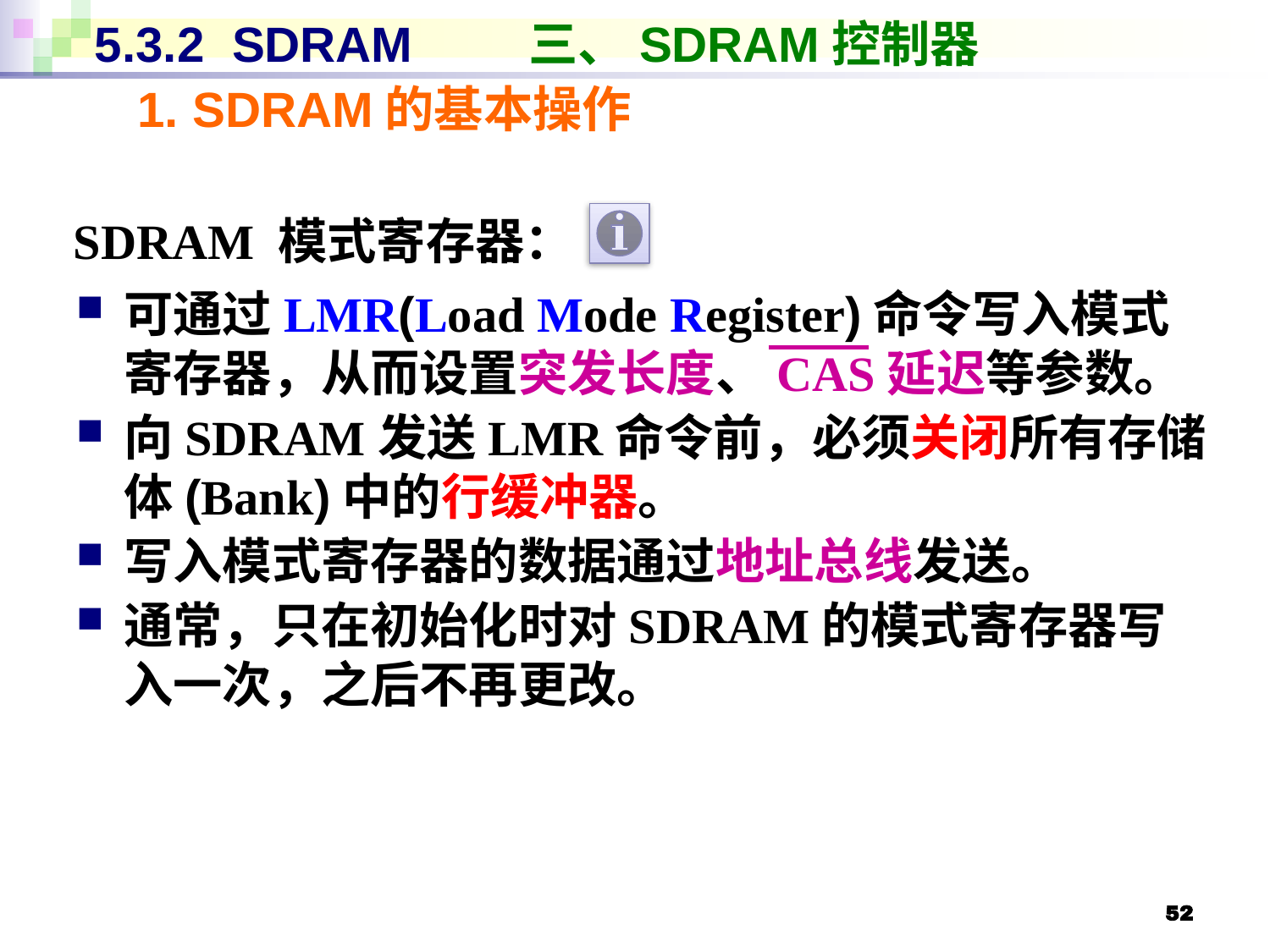

# 5.3.2  SDRAM	   三、SDRAM控制器
1. SDRAM的基本操作
SDRAM 模式寄存器：

可通过LMR(Load Mode Register)命令写入模式寄存器，从而设置突发长度、CAS延迟等参数。
向SDRAM发送LMR命令前，必须关闭所有存储体(Bank)中的行缓冲器。
写入模式寄存器的数据通过地址总线发送。
通常，只在初始化时对SDRAM的模式寄存器写入一次，之后不再更改。
52